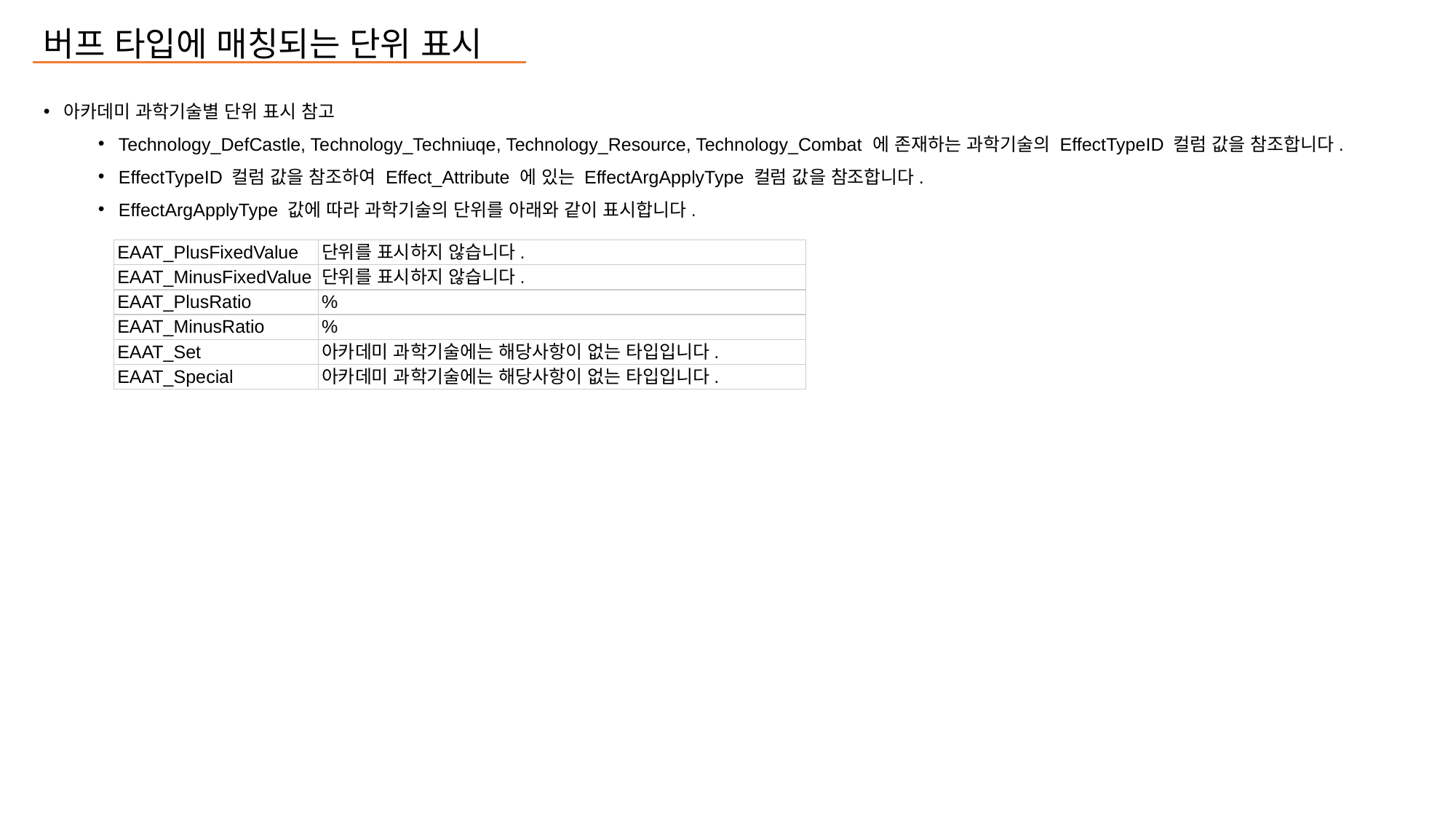

버프 타입에 매칭되는 단위 표시
아카데미 과학기술별 단위 표시 참고
Technology_DefCastle, Technology_Techniuqe, Technology_Resource, Technology_Combat 에 존재하는 과학기술의 EffectTypeID 컬럼 값을 참조합니다.
EffectTypeID 컬럼 값을 참조하여 Effect_Attribute 에 있는 EffectArgApplyType 컬럼 값을 참조합니다.
EffectArgApplyType 값에 따라 과학기술의 단위를 아래와 같이 표시합니다.
| EAAT\_PlusFixedValue | 단위를 표시하지 않습니다. |
| --- | --- |
| EAAT\_MinusFixedValue | 단위를 표시하지 않습니다. |
| EAAT\_PlusRatio | % |
| EAAT\_MinusRatio | % |
| EAAT\_Set | 아카데미 과학기술에는 해당사항이 없는 타입입니다. |
| EAAT\_Special | 아카데미 과학기술에는 해당사항이 없는 타입입니다. |